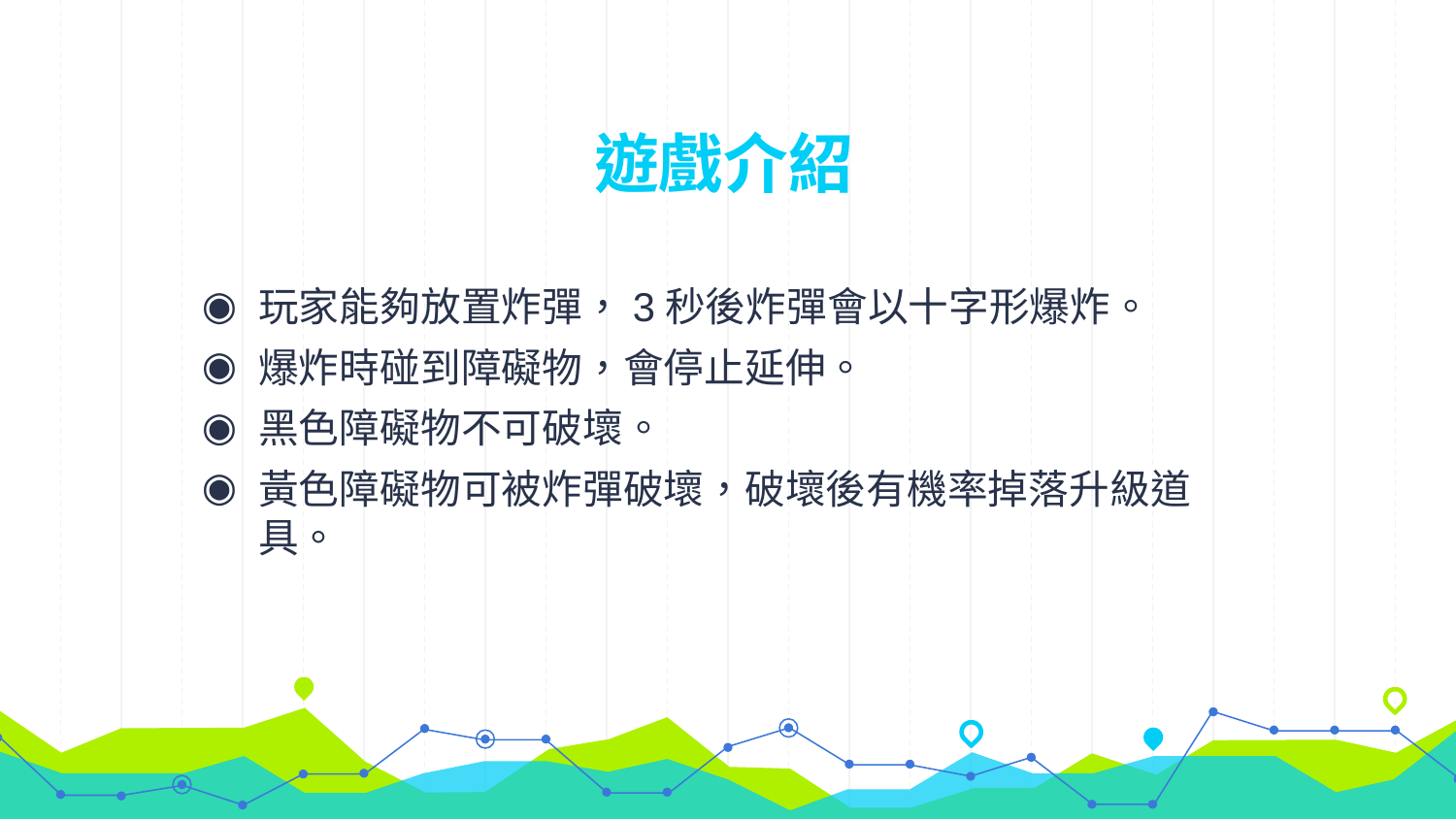

# 遊戲介紹
玩家能夠放置炸彈，3秒後炸彈會以十字形爆炸。
爆炸時碰到障礙物，會停止延伸。
黑色障礙物不可破壞。
黃色障礙物可被炸彈破壞，破壞後有機率掉落升級道具。